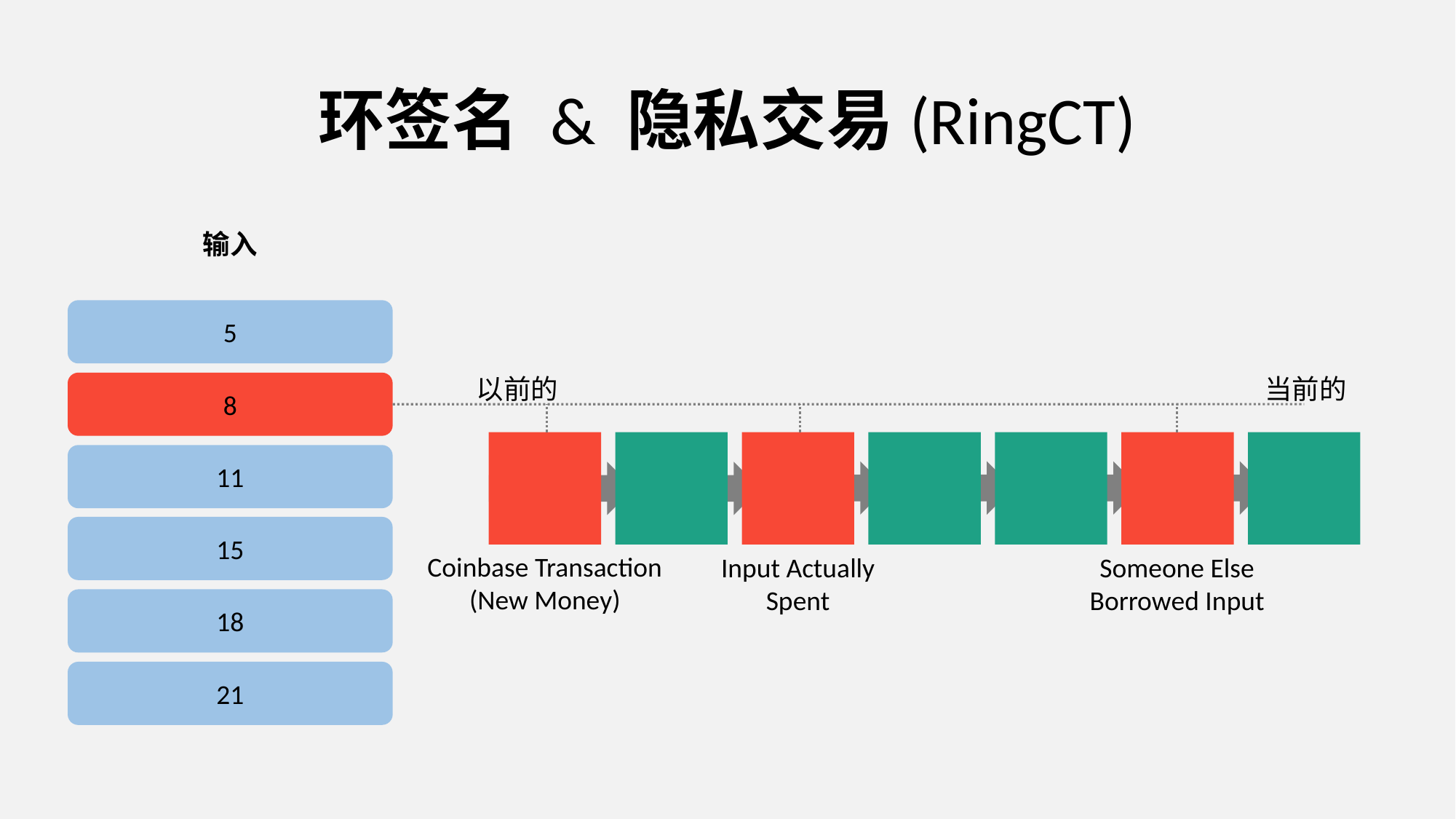

# 环签名 & 隐私交易(RingCT)
输入
5
以前的
当前的

8
11
15
Coinbase Transaction
(New Money)
Input Actually
Spent
Someone Else
Borrowed Input
18
21